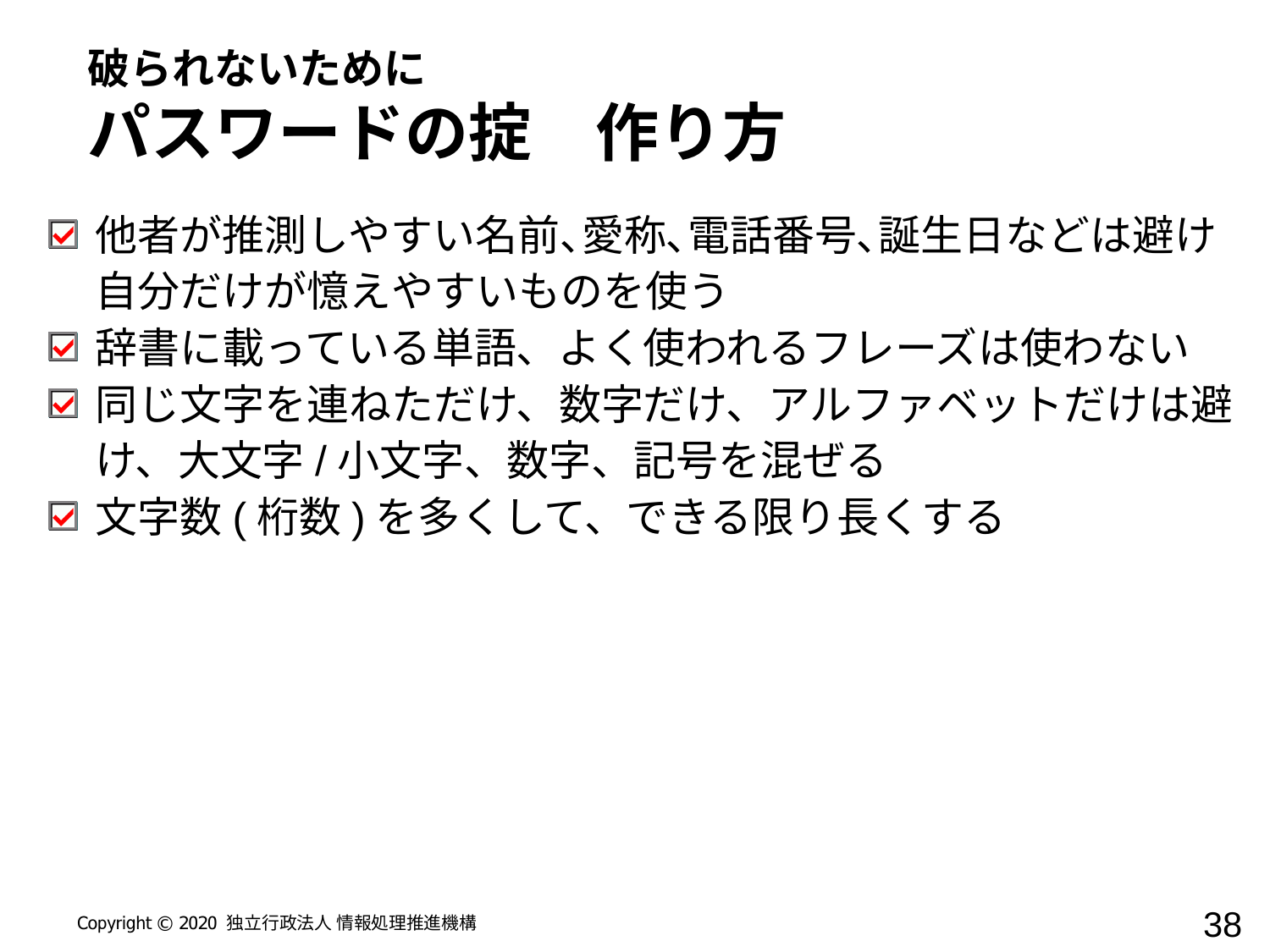

# 破られないために パスワードの掟　作り方
他者が推測しやすい名前､愛称､電話番号､誕生日などは避け自分だけが憶えやすいものを使う
辞書に載っている単語、よく使われるフレーズは使わない
同じ文字を連ねただけ、数字だけ、アルファベットだけは避け、大文字/小文字、数字、記号を混ぜる
文字数(桁数)を多くして、できる限り長くする